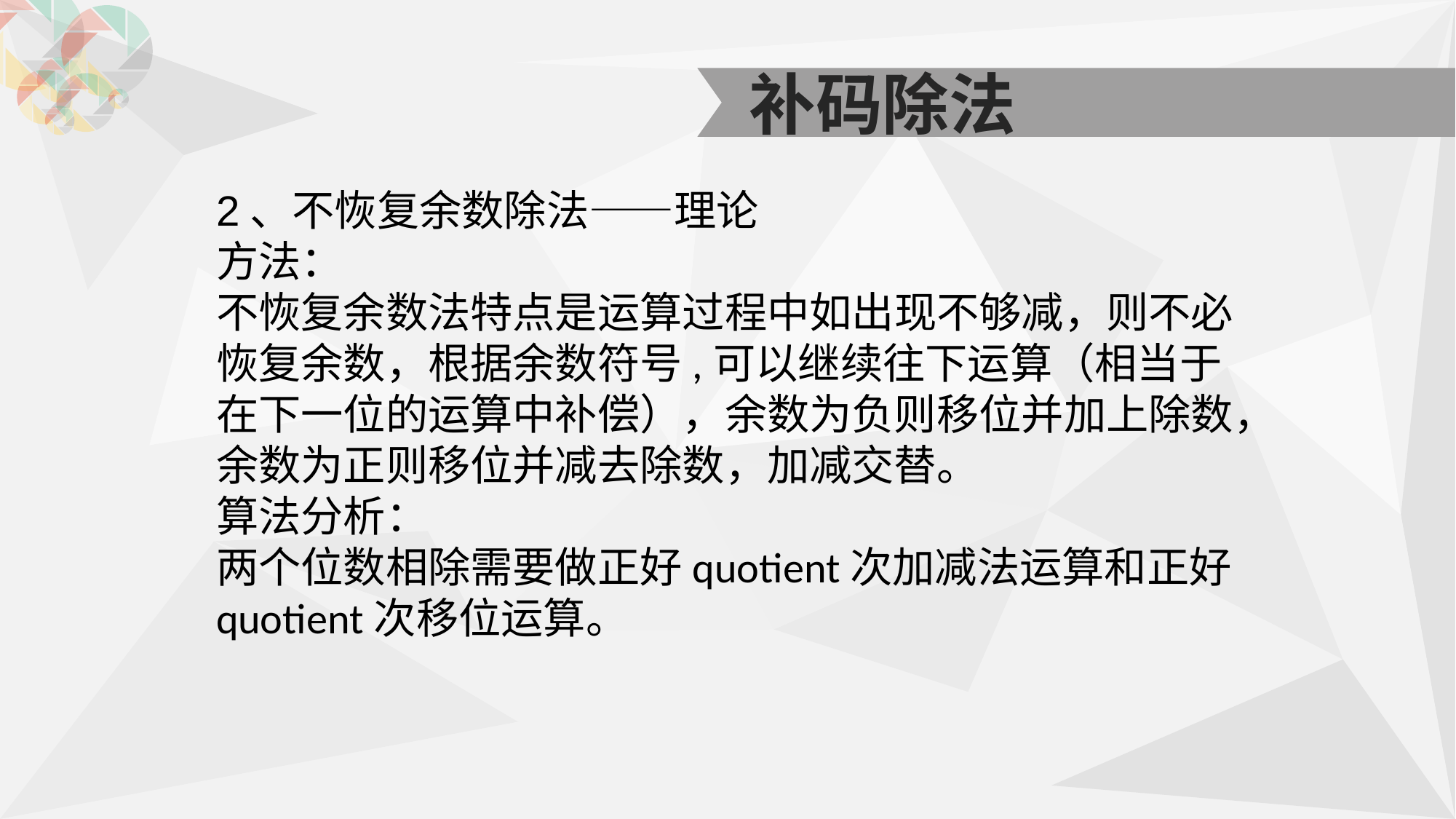

补码除法

2、不恢复余数除法——理论
方法：
不恢复余数法特点是运算过程中如出现不够减，则不必恢复余数，根据余数符号,可以继续往下运算（相当于在下一位的运算中补偿），余数为负则移位并加上除数，余数为正则移位并减去除数，加减交替。
算法分析：
两个位数相除需要做正好quotient次加减法运算和正好quotient次移位运算。